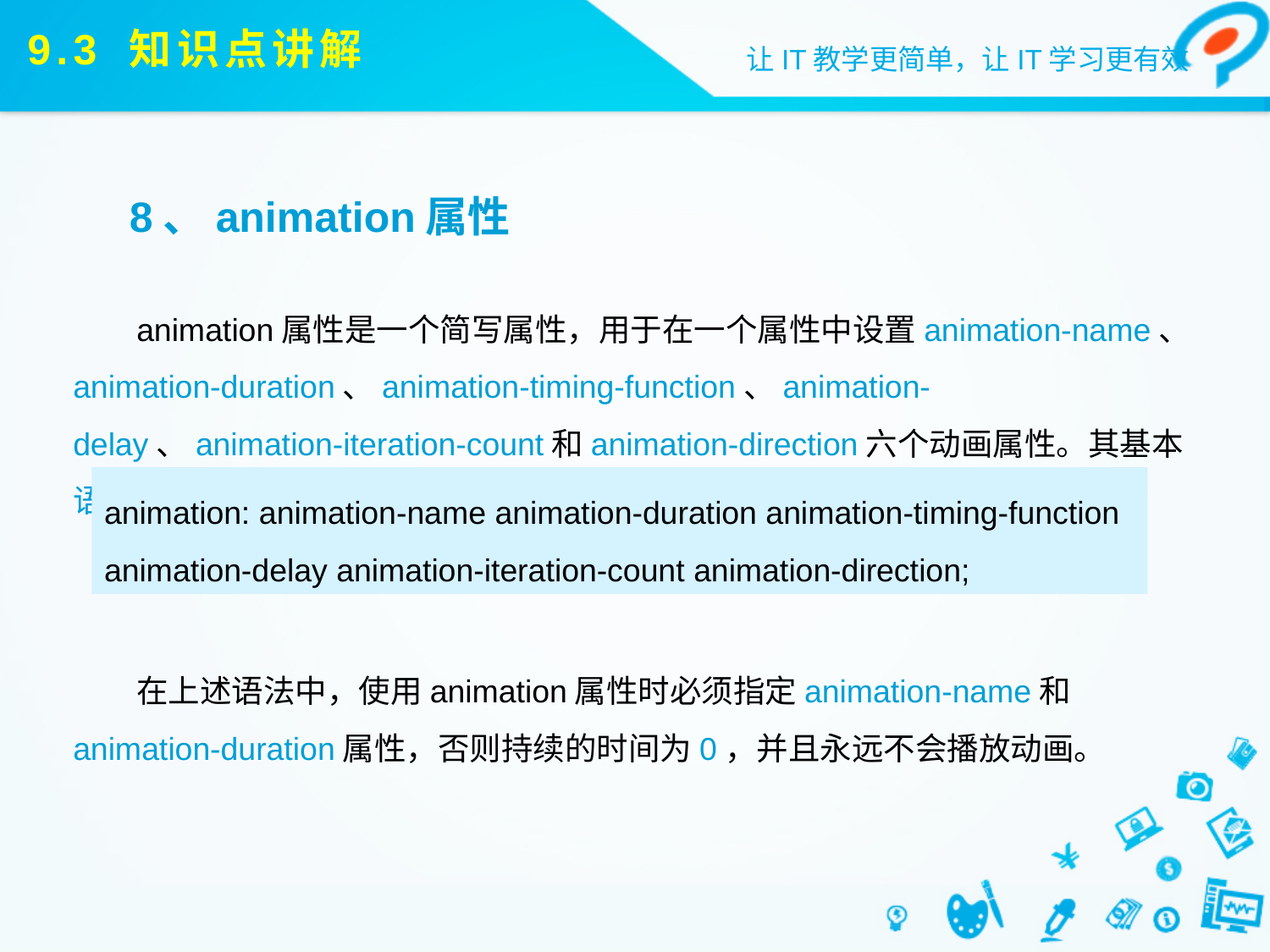

# 9.3 知识点讲解
8、animation属性
animation属性是一个简写属性，用于在一个属性中设置animation-name、animation-duration、animation-timing-function、animation-delay、animation-iteration-count和animation-direction六个动画属性。其基本语法格式如下：

在上述语法中，使用animation属性时必须指定animation-name和animation-duration属性，否则持续的时间为0，并且永远不会播放动画。

animation: animation-name animation-duration animation-timing-function animation-delay animation-iteration-count animation-direction;